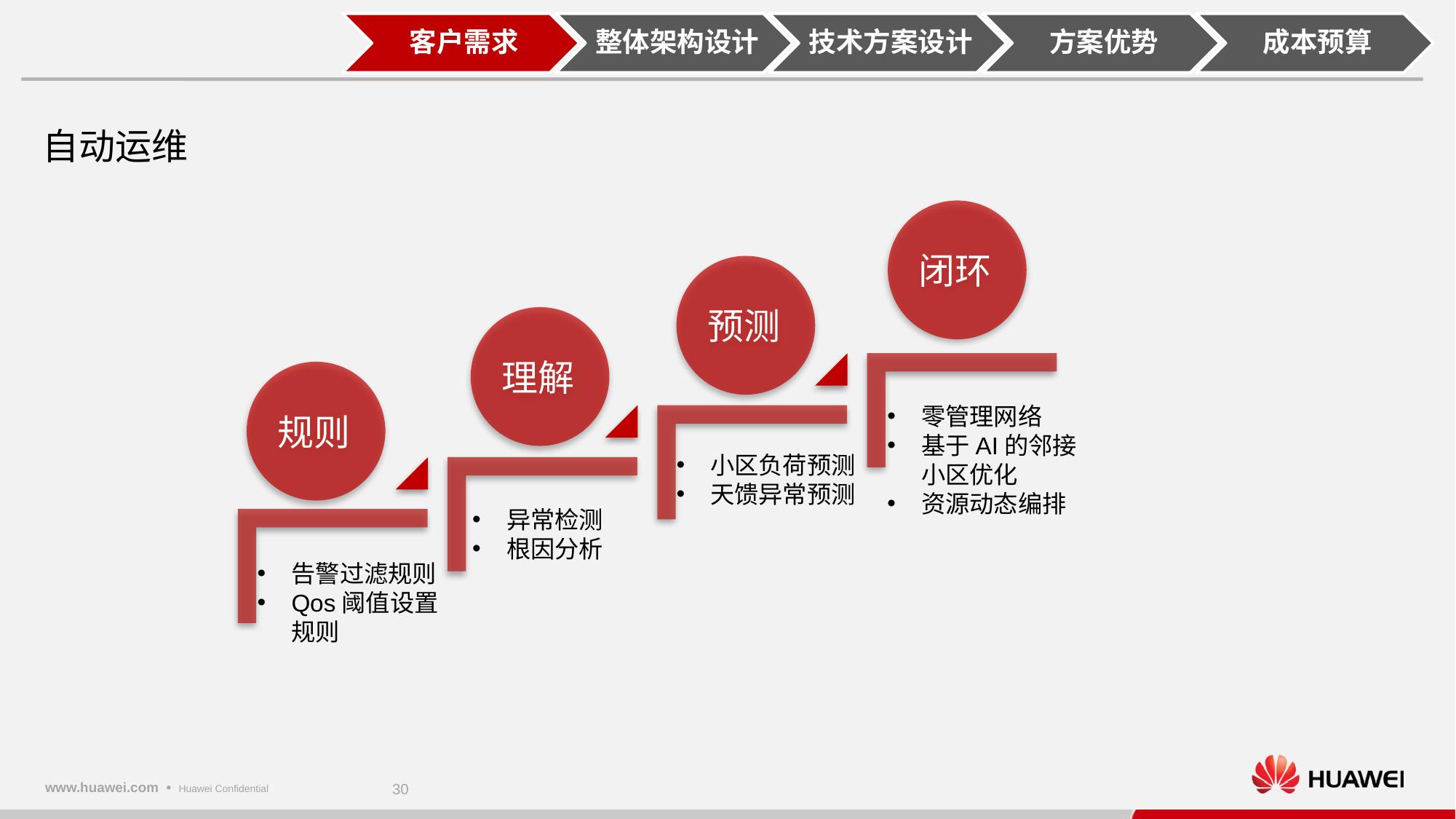

客户需求
整体架构设计
技术方案设计
方案优势
成本预算

自动运维
闭环

预测
理解
规则
零管理网络
基于AI的邻接小区优化
资源动态编排

小区负荷预测
天馈异常预测

异常检测
根因分析

告警过滤规则
Qos阈值设置规则